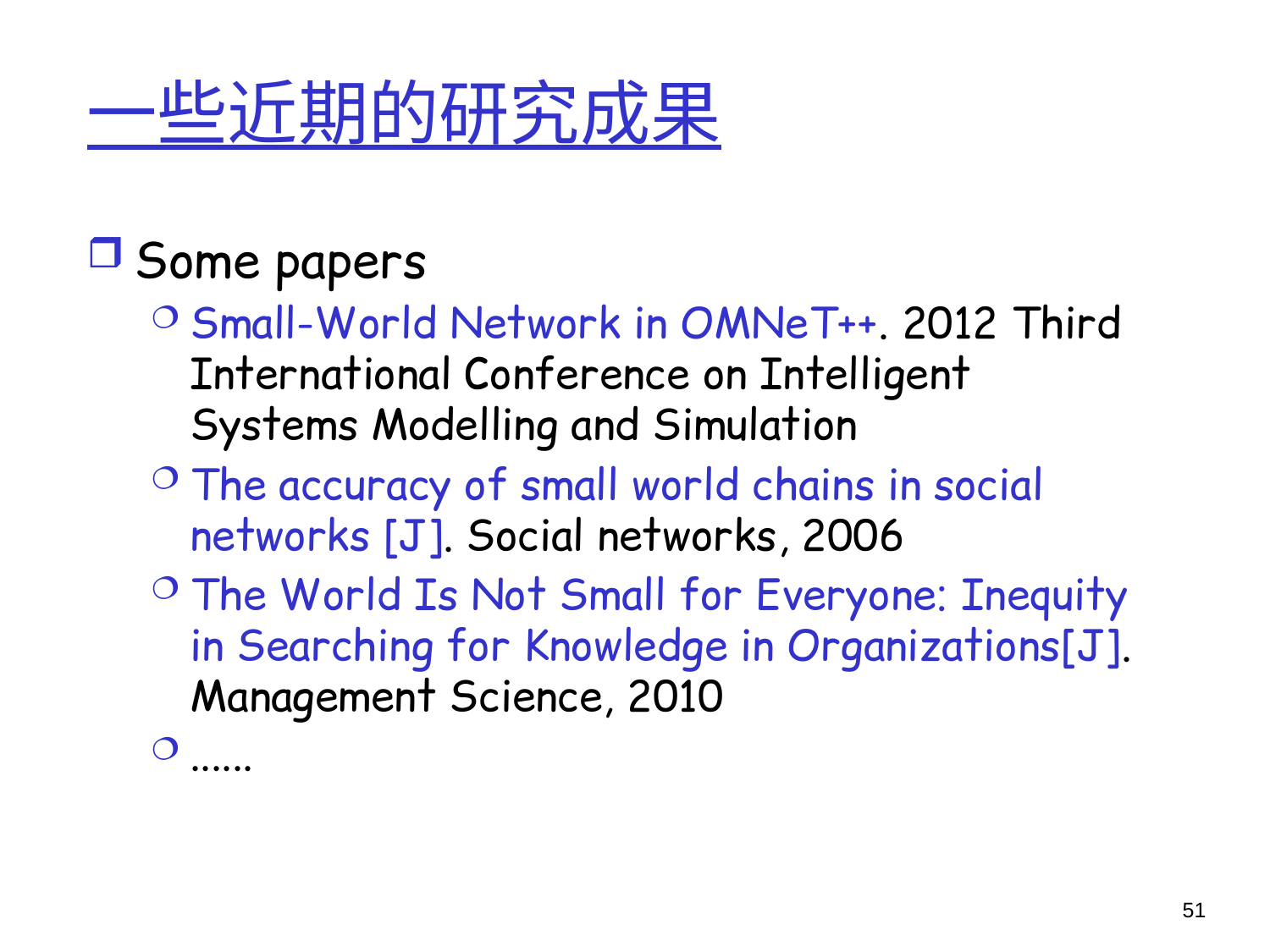

# 一些近期的研究成果
Some papers
Small-World Network in OMNeT++. 2012 Third International Conference on Intelligent Systems Modelling and Simulation
The accuracy of small world chains in social networks [J]. Social networks, 2006
The World Is Not Small for Everyone: Inequity in Searching for Knowledge in Organizations[J]. Management Science, 2010
......
51